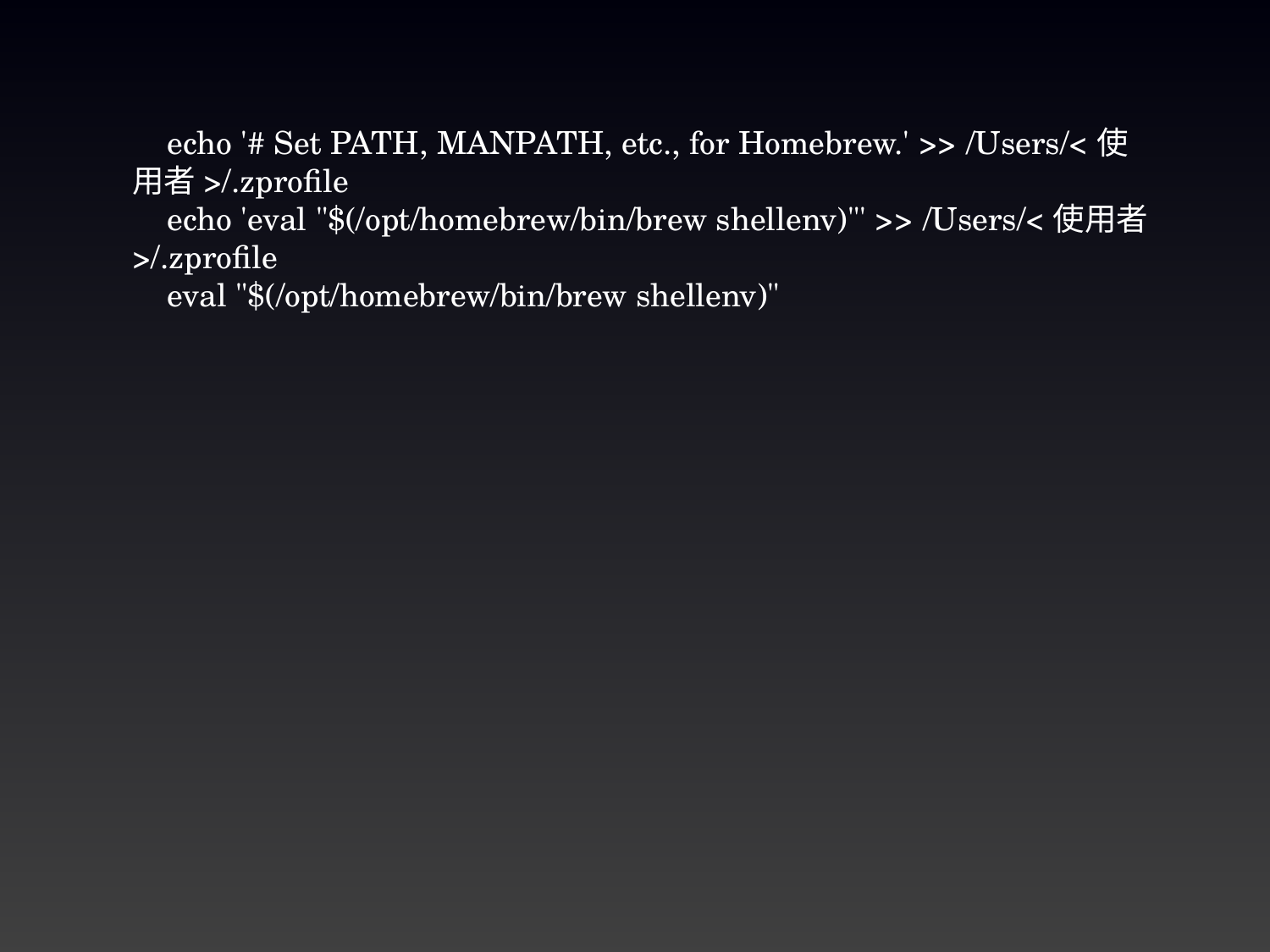

echo '# Set PATH, MANPATH, etc., for Homebrew.' >> /Users/<使用者>/.zprofile
    echo 'eval "$(/opt/homebrew/bin/brew shellenv)"' >> /Users/<使用者>/.zprofile
    eval "$(/opt/homebrew/bin/brew shellenv)"